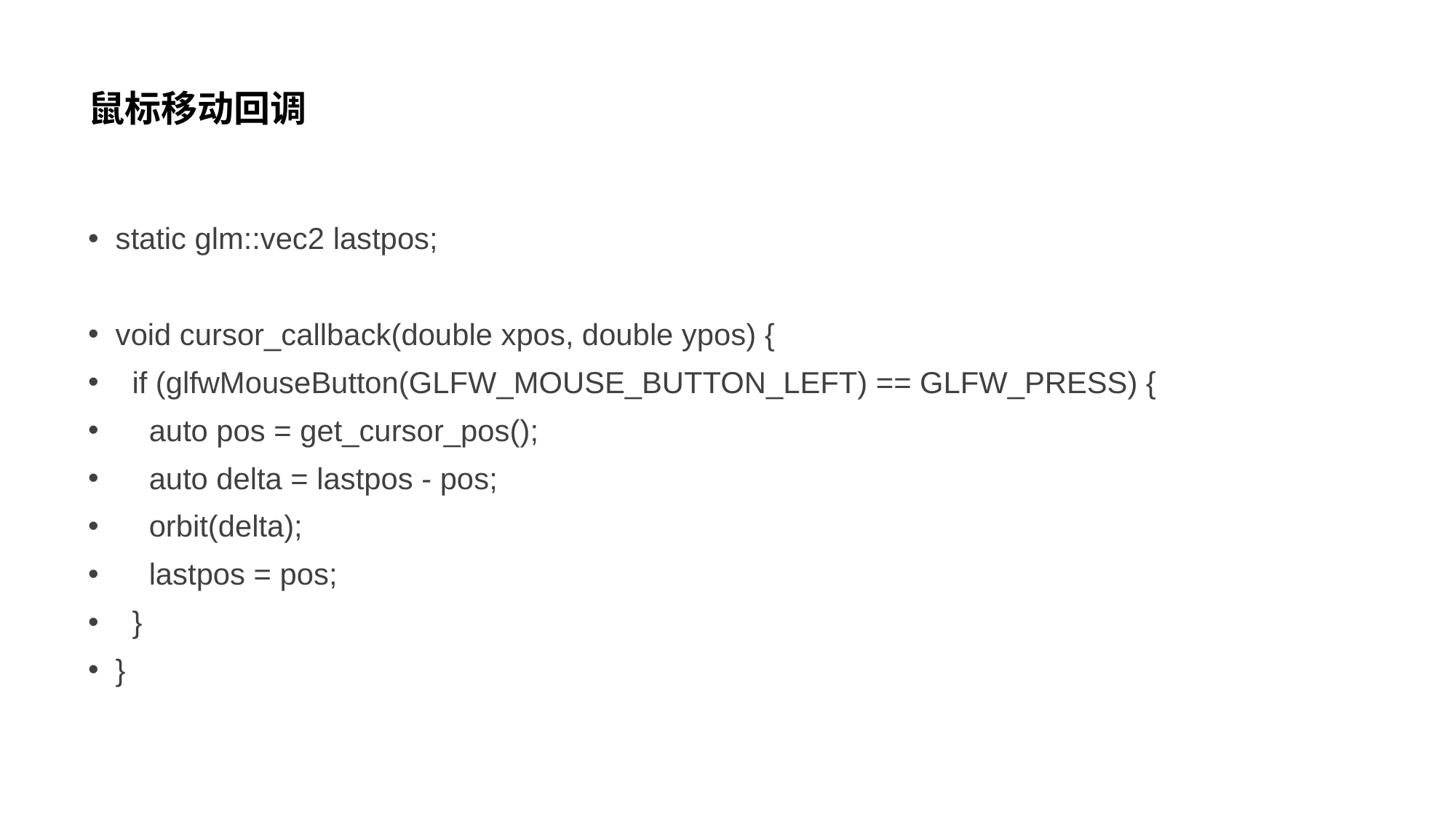

# 鼠标移动回调
static glm::vec2 lastpos;

void cursor_callback(double xpos, double ypos) {
  if (glfwMouseButton(GLFW_MOUSE_BUTTON_LEFT) == GLFW_PRESS) {
    auto pos = get_cursor_pos();
    auto delta = lastpos - pos;
    orbit(delta);
    lastpos = pos;
  }
}